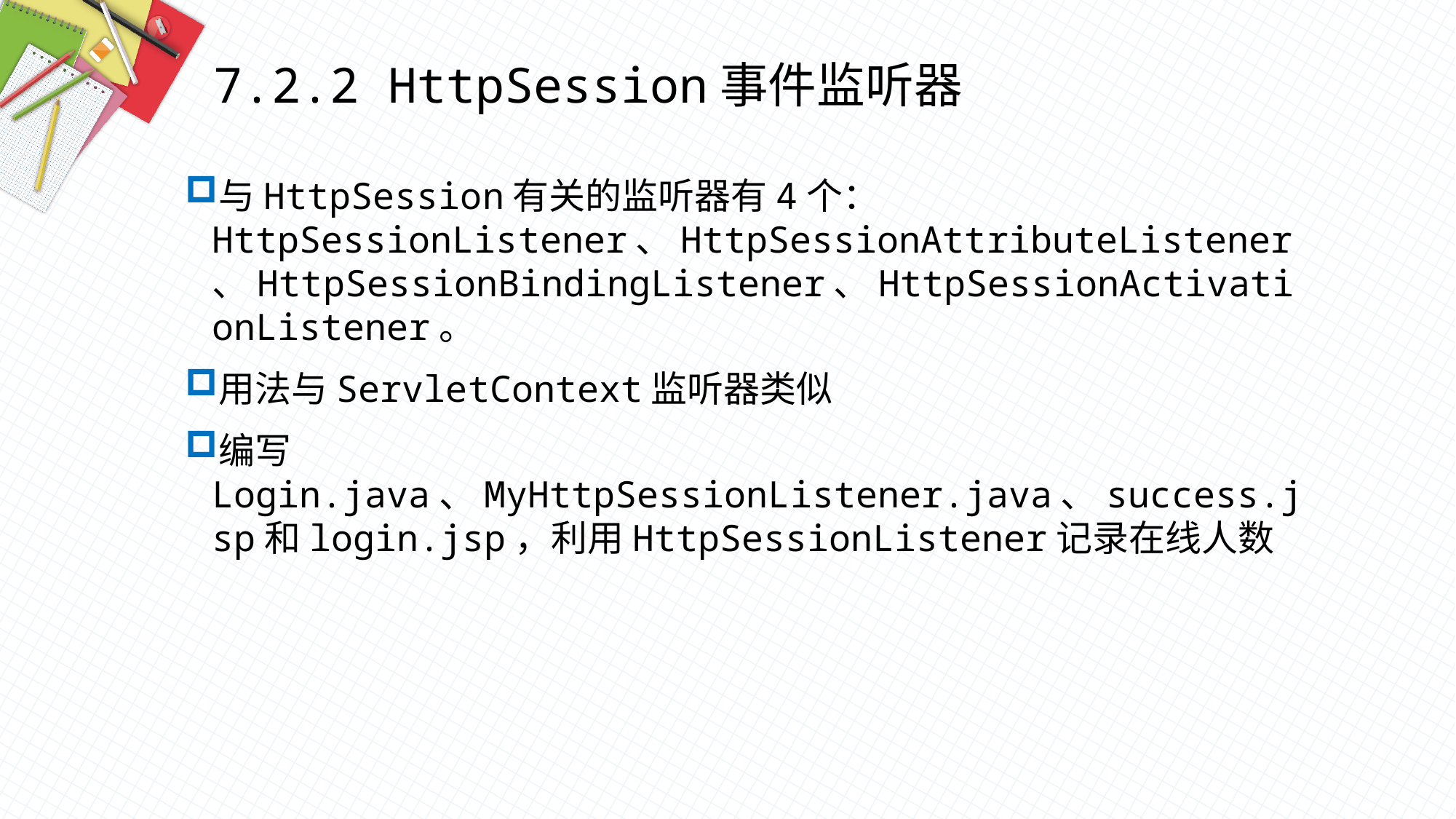

7.2.2 HttpSession事件监听器
与HttpSession有关的监听器有4个：HttpSessionListener、HttpSessionAttributeListener、HttpSessionBindingListener、HttpSessionActivationListener。
用法与ServletContext监听器类似
编写Login.java、MyHttpSessionListener.java、success.jsp和login.jsp，利用HttpSessionListener记录在线人数